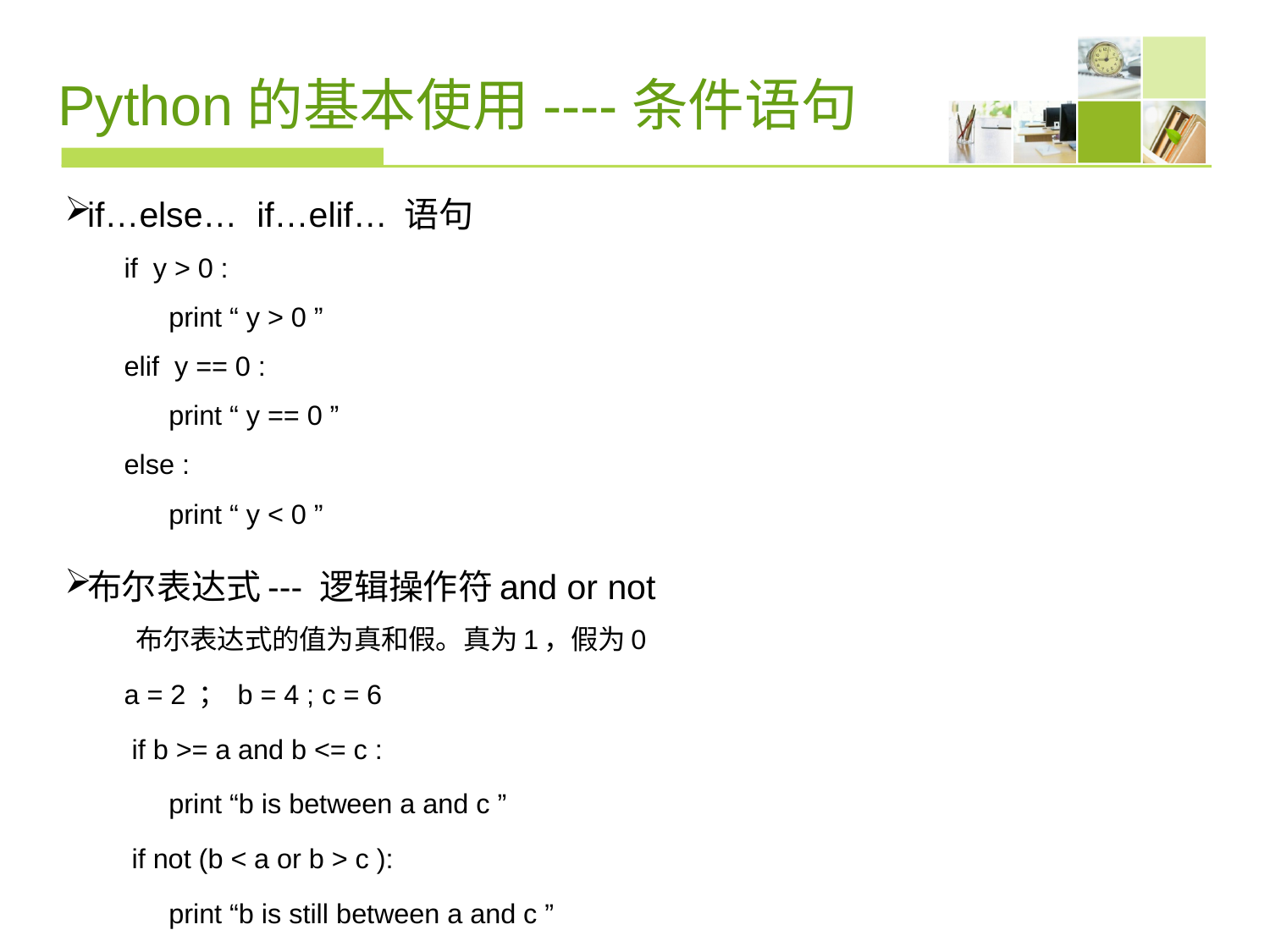

# Python的基本使用----条件语句
if…else…  if…elif… 语句
if  y > 0 :
	print “ y > 0 ”
elif  y == 0 :
	print “ y == 0 ”
else :
	print “ y < 0 ”

布尔表达式--- 逻辑操作符and or not
 布尔表达式的值为真和假。真为1，假为0
a = 2 ； b = 4 ; c = 6
 if b >= a and b <= c :
	print “b is between a and c ”
 if not (b < a or b > c ):
	print “b is still between a and c ”